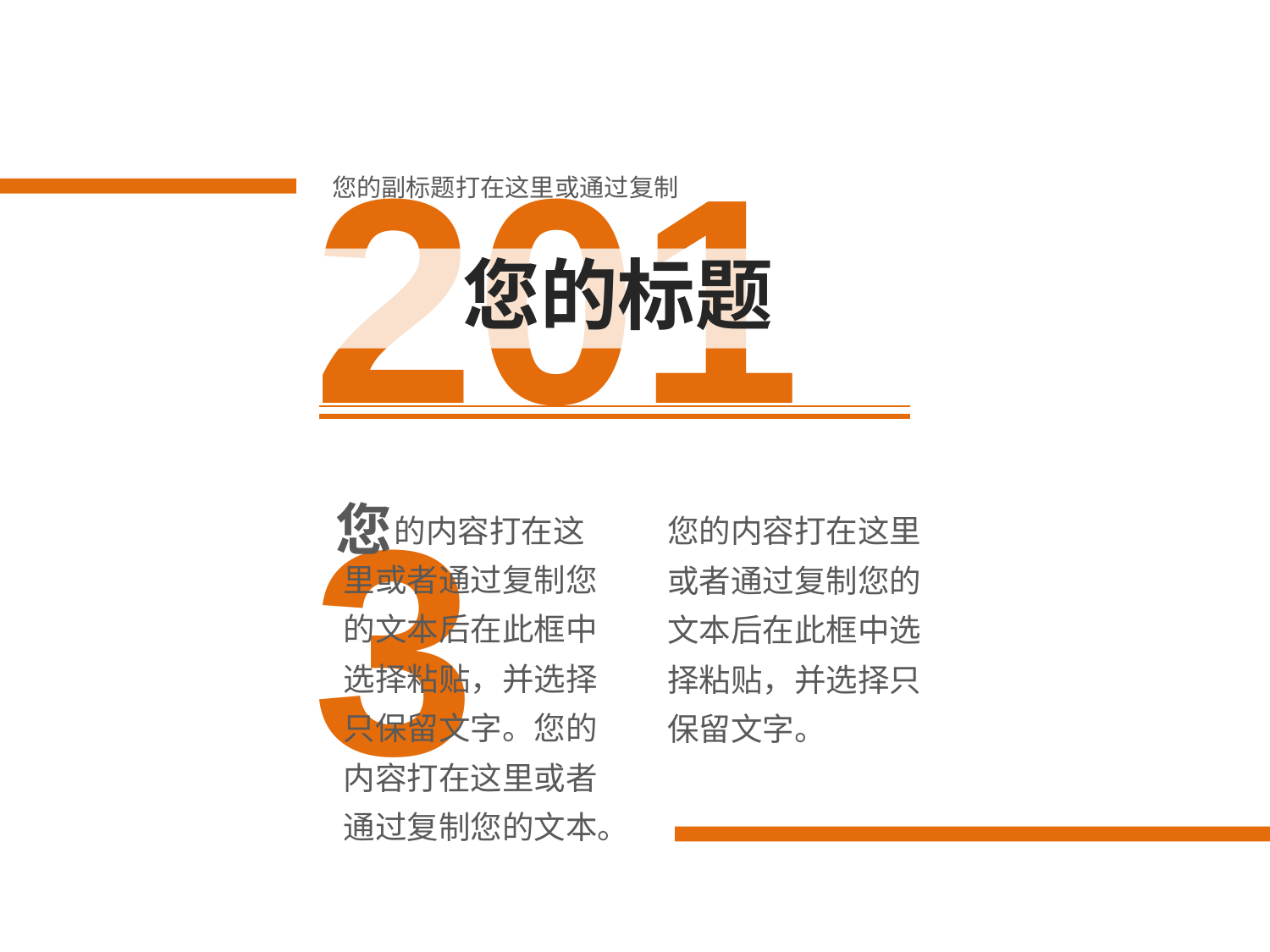

2013
您的副标题打在这里或通过复制

您的标题

您
      的内容打在这里或者通过复制您的文本后在此框中选择粘贴，并选择只保留文字。您的内容打在这里或者通过复制您的文本。
您的内容打在这里或者通过复制您的文本后在此框中选择粘贴，并选择只保留文字。